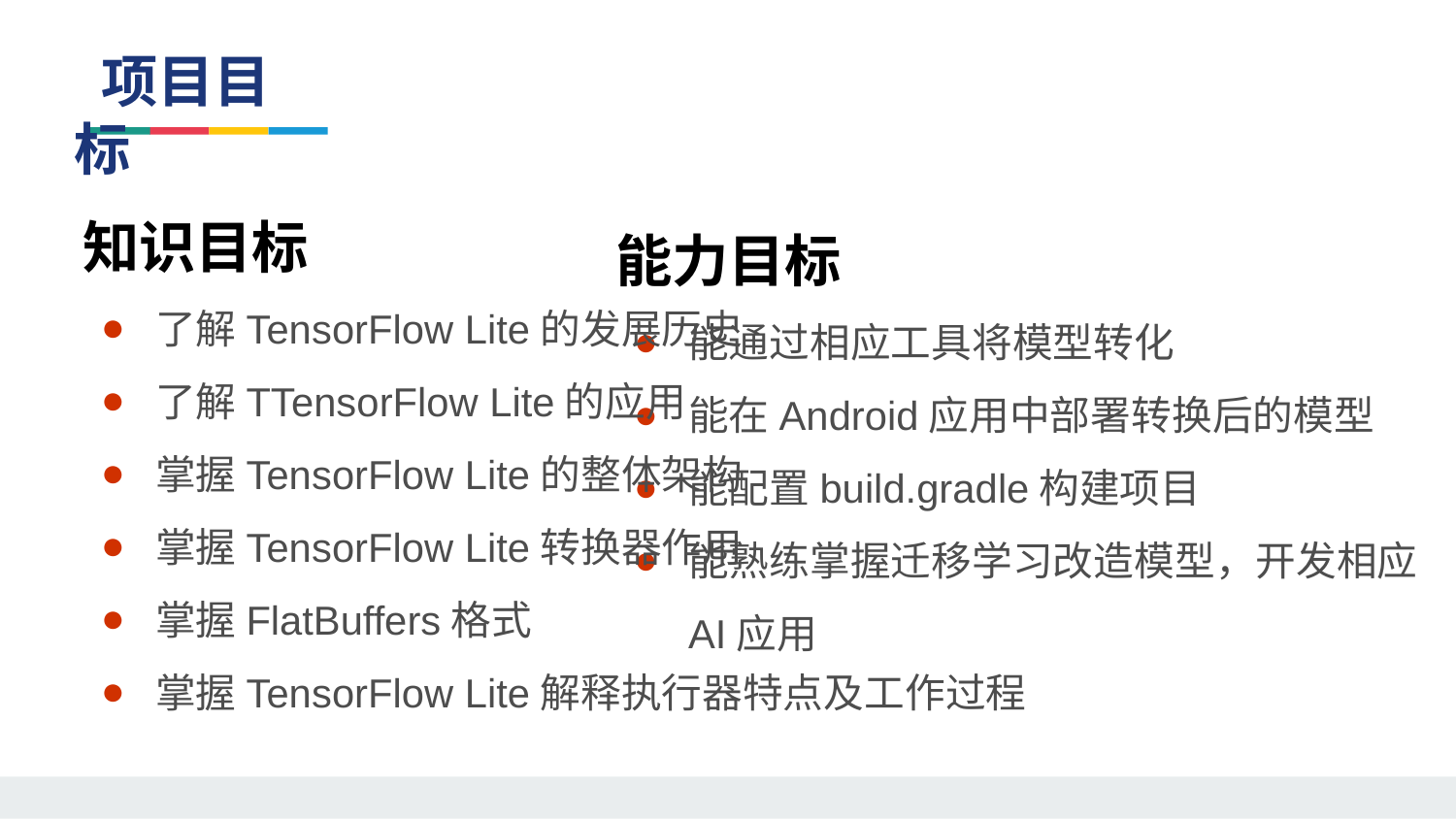

项目目标
知识目标
了解TensorFlow Lite的发展历史
了解TTensorFlow Lite的应用
掌握TensorFlow Lite的整体架构
掌握TensorFlow Lite转换器作用
掌握FlatBuffers格式
掌握TensorFlow Lite解释执行器特点及工作过程
能力目标
能通过相应工具将模型转化
能在Android应用中部署转换后的模型
能配置build.gradle构建项目
能熟练掌握迁移学习改造模型，开发相应AI应用